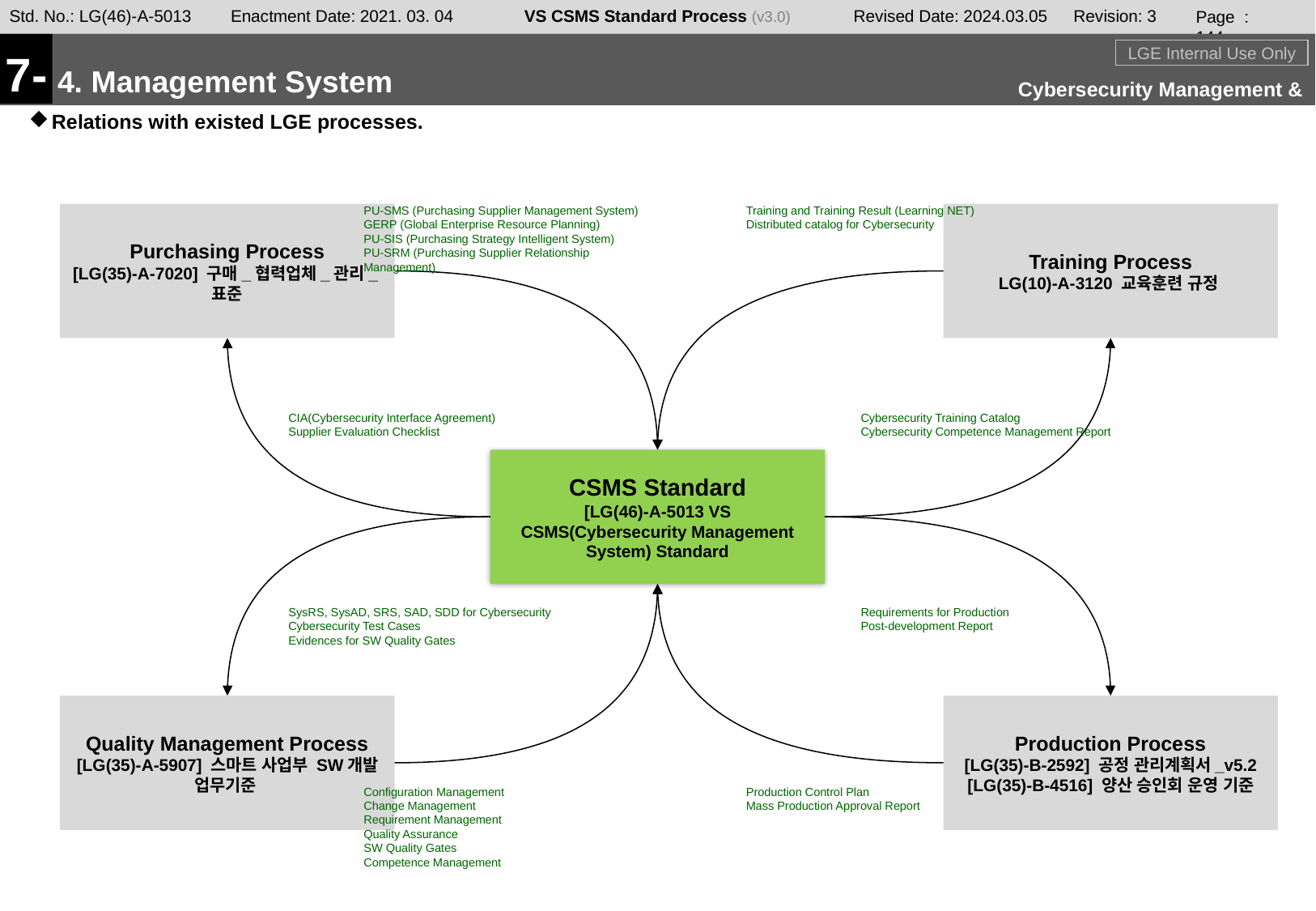

Page  :  144
7-
#
m
4. Management System
LGE Internal Use Only
Cybersecurity Management & Supporting
Relations with existed LGE processes.
PU-SMS (Purchasing Supplier Management System)
GERP (Global Enterprise Resource Planning)
PU-SIS (Purchasing Strategy Intelligent System)
PU-SRM (Purchasing Supplier Relationship Management)
Training and Training Result (Learning NET)
Distributed catalog for Cybersecurity
Purchasing Process
[LG(35)-A-7020] 구매_협력업체_관리_표준
Training Process
LG(10)-A-3120 교육훈련 규정
CIA(Cybersecurity Interface Agreement)
Supplier Evaluation Checklist
Cybersecurity Training Catalog
Cybersecurity Competence Management Report
CSMS Standard
[LG(46)-A-5013 VS CSMS(Cybersecurity Management System) Standard
SysRS, SysAD, SRS, SAD, SDD for Cybersecurity
Cybersecurity Test Cases
Evidences for SW Quality Gates
Requirements for Production
Post-development Report
Quality Management Process
[LG(35)-A-5907] 스마트 사업부 SW개발 업무기준
Production Process
[LG(35)-B-2592] 공정 관리계획서_v5.2
[LG(35)-B-4516] 양산 승인회 운영 기준
Configuration Management
Change Management
Requirement Management
Quality Assurance
SW Quality Gates
Competence Management
Production Control Plan
Mass Production Approval Report